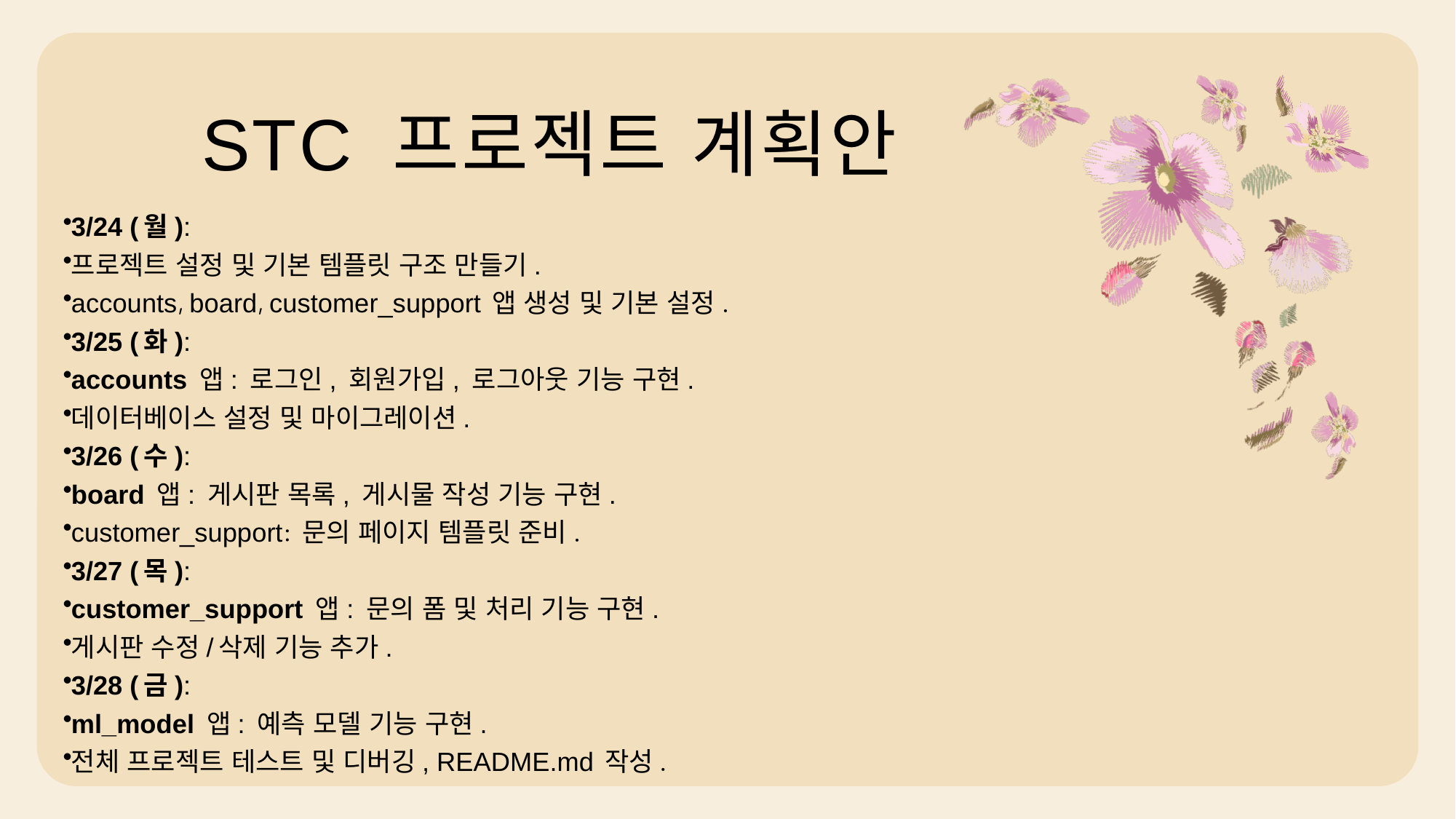

# STC 프로젝트 계획안
3/24 (월):
프로젝트 설정 및 기본 템플릿 구조 만들기.
accounts, board, customer_support 앱 생성 및 기본 설정.
3/25 (화):
accounts 앱: 로그인, 회원가입, 로그아웃 기능 구현.
데이터베이스 설정 및 마이그레이션.
3/26 (수):
board 앱: 게시판 목록, 게시물 작성 기능 구현.
customer_support: 문의 페이지 템플릿 준비.
3/27 (목):
customer_support 앱: 문의 폼 및 처리 기능 구현.
게시판 수정/삭제 기능 추가.
3/28 (금):
ml_model 앱: 예측 모델 기능 구현.
전체 프로젝트 테스트 및 디버깅, README.md 작성.